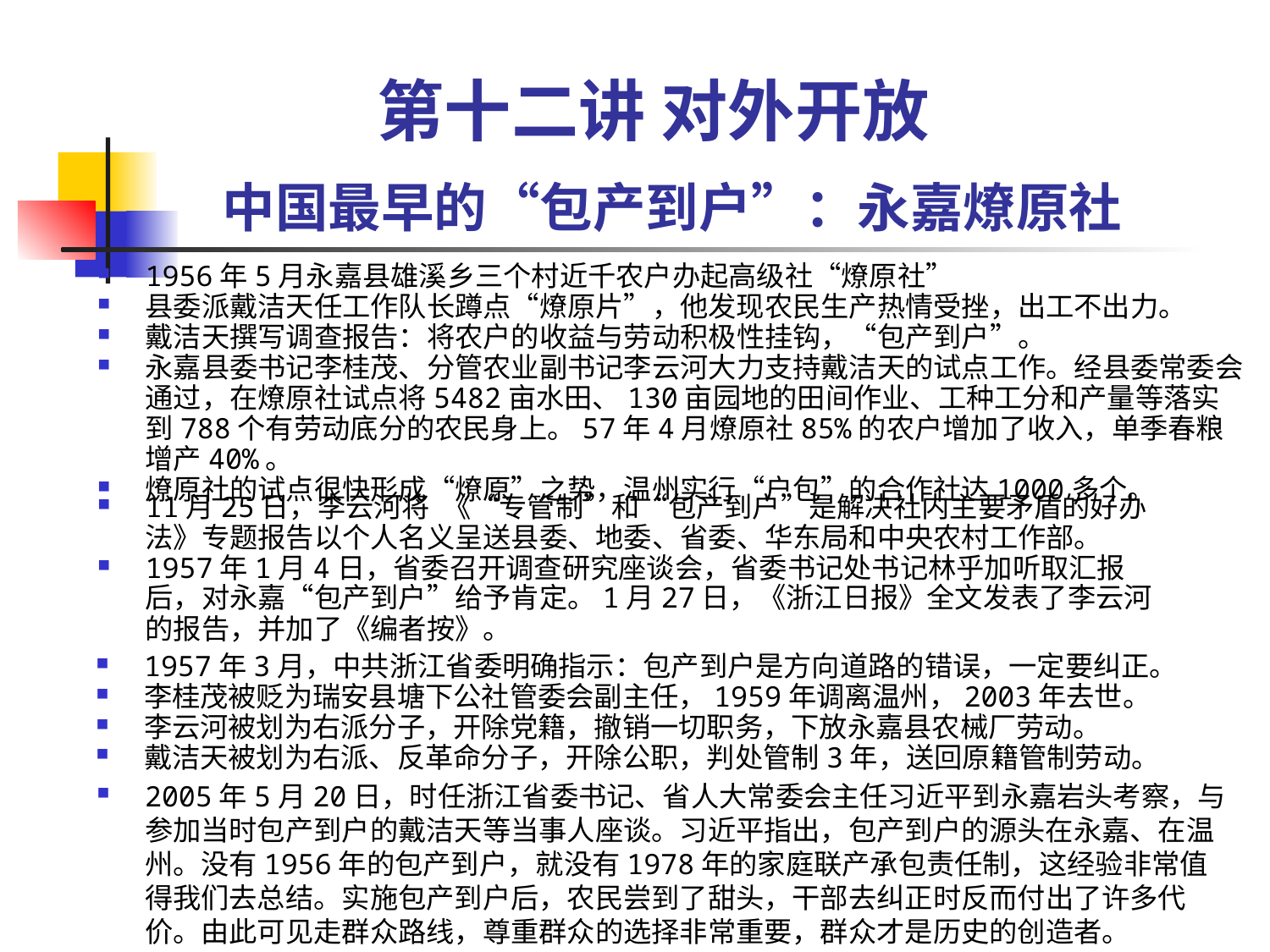

第十二讲 对外开放
# 中国最早的“包产到户”：永嘉燎原社
1956年5月永嘉县雄溪乡三个村近千农户办起高级社“燎原社”
县委派戴洁天任工作队长蹲点“燎原片”，他发现农民生产热情受挫，出工不出力。
戴洁天撰写调查报告：将农户的收益与劳动积极性挂钩，“包产到户”。
永嘉县委书记李桂茂、分管农业副书记李云河大力支持戴洁天的试点工作。经县委常委会通过，在燎原社试点将5482亩水田、130亩园地的田间作业、工种工分和产量等落实到788个有劳动底分的农民身上。57年4月燎原社85%的农户增加了收入，单季春粮增产40%。
燎原社的试点很快形成“燎原”之势，温州实行“户包”的合作社达1000多个。

11月25日，李云河将  《“专管制”和“包产到户”是解决社内主要矛盾的好办法》专题报告以个人名义呈送县委、地委、省委、华东局和中央农村工作部。
1957年1月4日，省委召开调查研究座谈会，省委书记处书记林乎加听取汇报后，对永嘉“包产到户”给予肯定。1月27日，《浙江日报》全文发表了李云河的报告，并加了《编者按》。
1957年3月，中共浙江省委明确指示：包产到户是方向道路的错误，一定要纠正。
李桂茂被贬为瑞安县塘下公社管委会副主任，1959年调离温州，2003年去世。
李云河被划为右派分子，开除党籍，撤销一切职务，下放永嘉县农械厂劳动。
戴洁天被划为右派、反革命分子，开除公职，判处管制3年，送回原籍管制劳动。

2005年5月20日，时任浙江省委书记、省人大常委会主任习近平到永嘉岩头考察，与参加当时包产到户的戴洁天等当事人座谈。习近平指出，包产到户的源头在永嘉、在温州。没有1956年的包产到户，就没有1978年的家庭联产承包责任制，这经验非常值得我们去总结。实施包产到户后，农民尝到了甜头，干部去纠正时反而付出了许多代价。由此可见走群众路线，尊重群众的选择非常重要，群众才是历史的创造者。